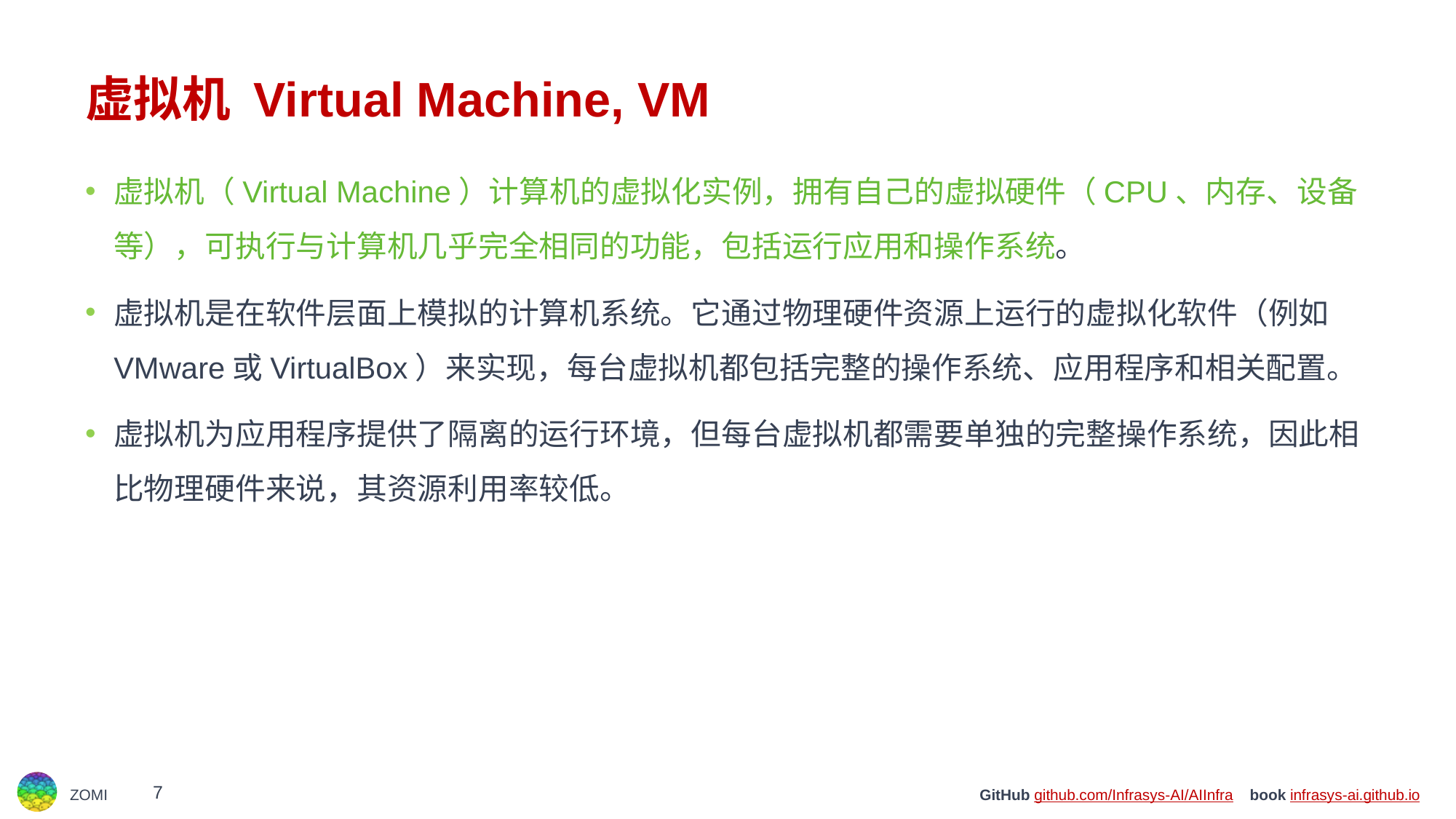

# 虚拟机 Virtual Machine, VM
虚拟机（Virtual Machine）计算机的虚拟化实例，拥有自己的虚拟硬件（CPU、内存、设备等），可执行与计算机几乎完全相同的功能，包括运行应用和操作系统。
虚拟机是在软件层面上模拟的计算机系统。它通过物理硬件资源上运行的虚拟化软件（例如VMware或VirtualBox）来实现，每台虚拟机都包括完整的操作系统、应用程序和相关配置。
虚拟机为应用程序提供了隔离的运行环境，但每台虚拟机都需要单独的完整操作系统，因此相比物理硬件来说，其资源利用率较低。